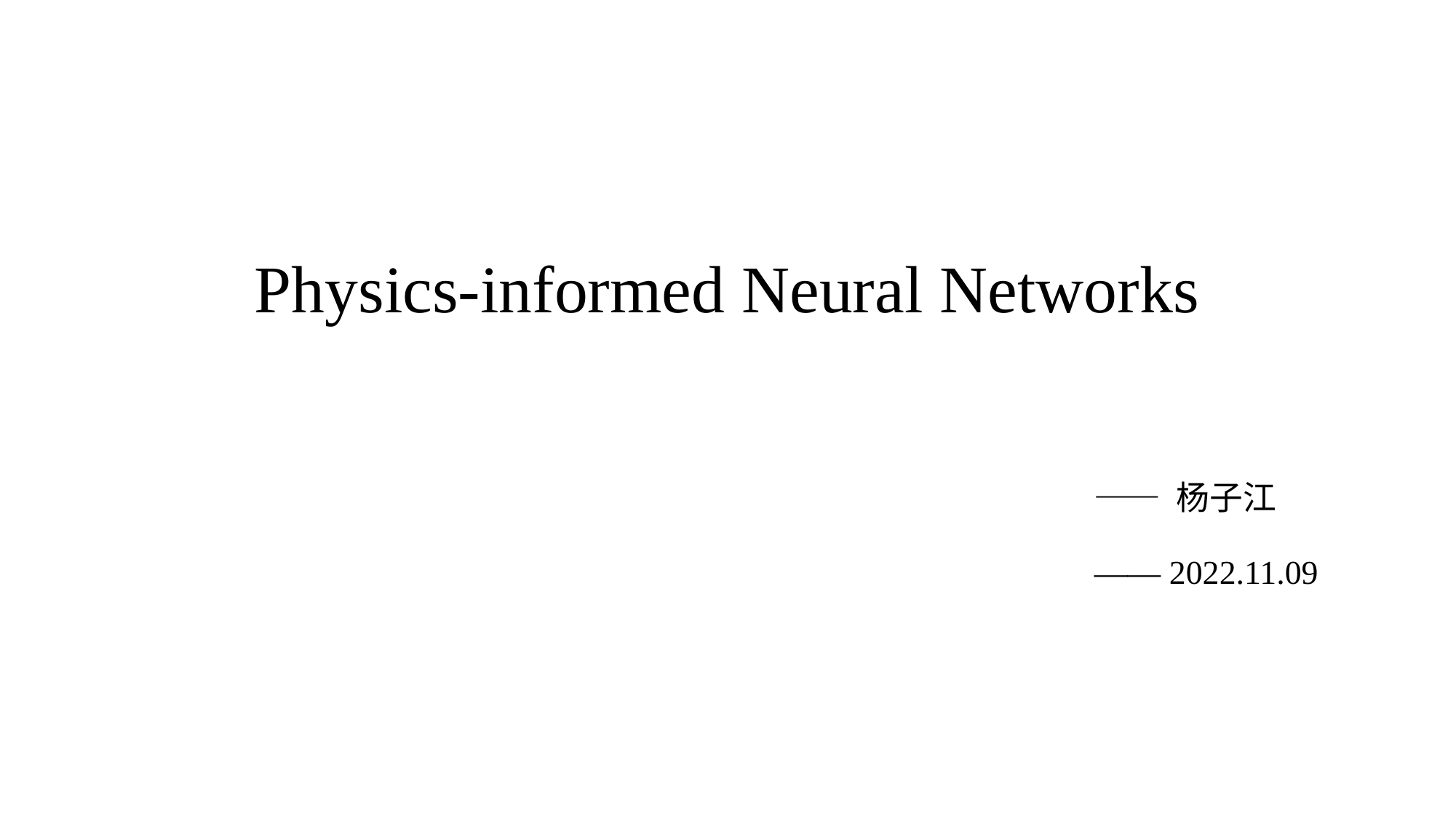

Physics-informed Neural Networks
—— 杨子江
—— 2022.11.09